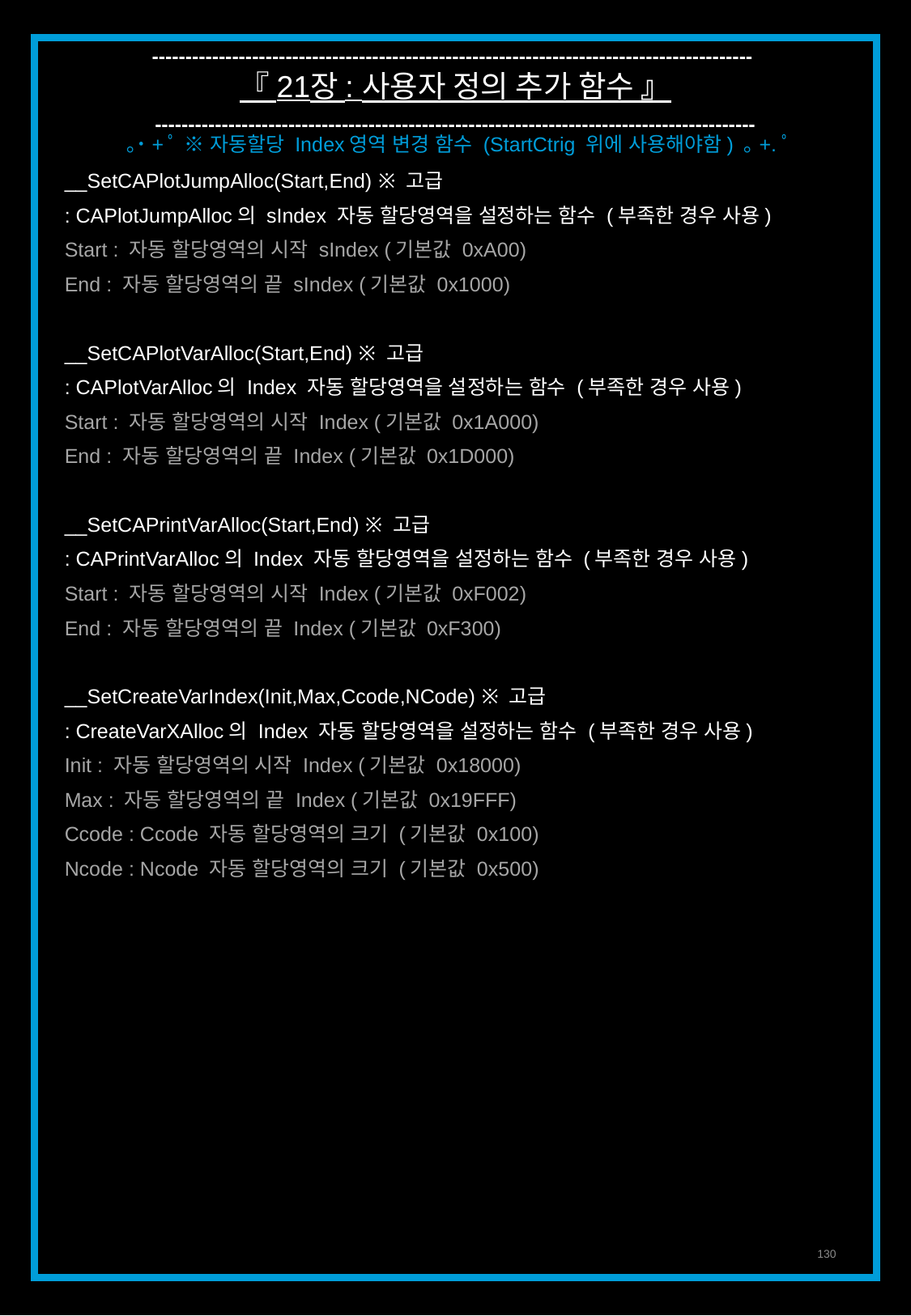

------------------------------------------------------------------------------------------
『 21장 : 사용자 정의 추가 함수 』
------------------------------------------------------------------------------------------

｡˙+ﾟ ※ 자동할당 Index영역 변경 함수 (StartCtrig 위에 사용해야함) ｡+.ﾟ
__SetCAPlotJumpAlloc(Start,End) ※ 고급
: CAPlotJumpAlloc의 sIndex 자동 할당영역을 설정하는 함수 (부족한 경우 사용)
Start : 자동 할당영역의 시작 sIndex (기본값 0xA00)
End : 자동 할당영역의 끝 sIndex (기본값 0x1000)

__SetCAPlotVarAlloc(Start,End) ※ 고급
: CAPlotVarAlloc의 Index 자동 할당영역을 설정하는 함수 (부족한 경우 사용)
Start : 자동 할당영역의 시작 Index (기본값 0x1A000)
End : 자동 할당영역의 끝 Index (기본값 0x1D000)

__SetCAPrintVarAlloc(Start,End) ※ 고급
: CAPrintVarAlloc의 Index 자동 할당영역을 설정하는 함수 (부족한 경우 사용)
Start : 자동 할당영역의 시작 Index (기본값 0xF002)
End : 자동 할당영역의 끝 Index (기본값 0xF300)

__SetCreateVarIndex(Init,Max,Ccode,NCode) ※ 고급
: CreateVarXAlloc의 Index 자동 할당영역을 설정하는 함수 (부족한 경우 사용)
Init : 자동 할당영역의 시작 Index (기본값 0x18000)
Max : 자동 할당영역의 끝 Index (기본값 0x19FFF)
Ccode : Ccode 자동 할당영역의 크기 (기본값 0x100)
Ncode : Ncode 자동 할당영역의 크기 (기본값 0x500)
130